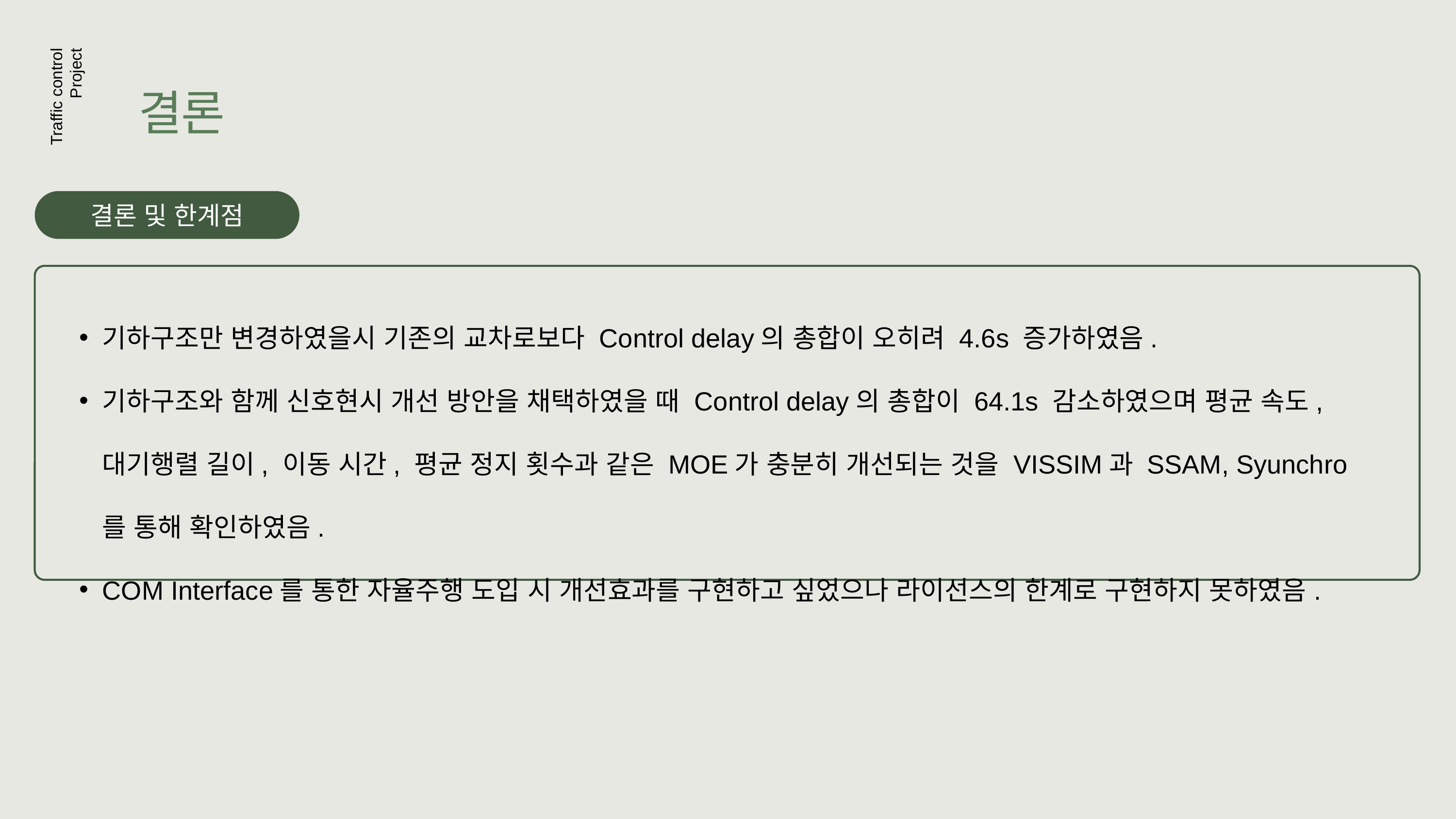

결론
Traffic control
Project
결론 및 한계점

기하구조만 변경하였을시 기존의 교차로보다 Control delay의 총합이 오히려 4.6s 증가하였음.
기하구조와 함께 신호현시 개선 방안을 채택하였을 때 Control delay의 총합이 64.1s 감소하였으며 평균 속도, 대기행렬 길이, 이동 시간, 평균 정지 횟수과 같은 MOE가 충분히 개선되는 것을 VISSIM과 SSAM, Syunchro를 통해 확인하였음.
COM Interface를 통한 자율주행 도입 시 개선효과를 구현하고 싶었으나 라이선스의 한계로 구현하지 못하였음.